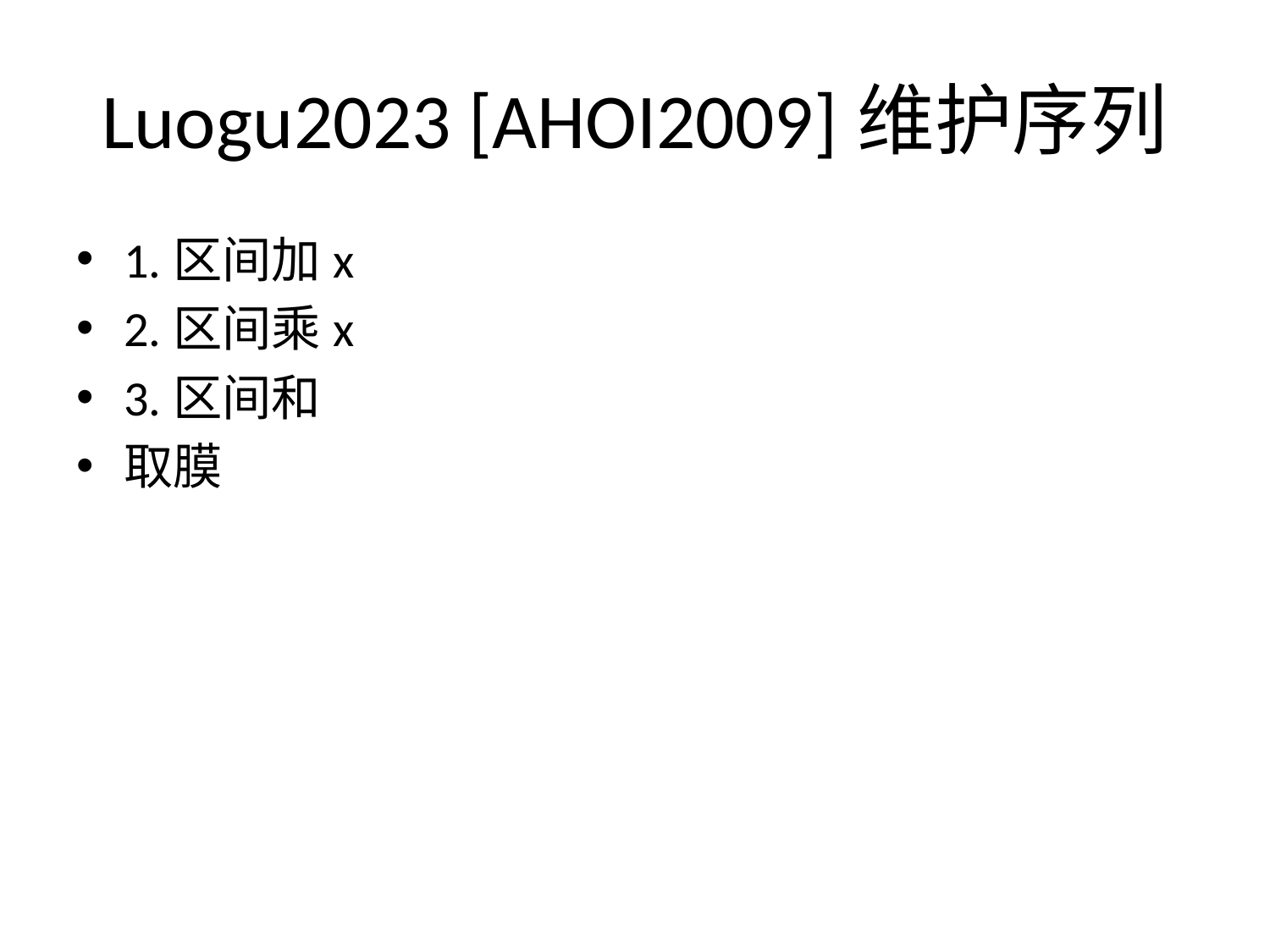

# Luogu2023 [AHOI2009]维护序列
1.区间加x
2.区间乘x
3.区间和
取膜